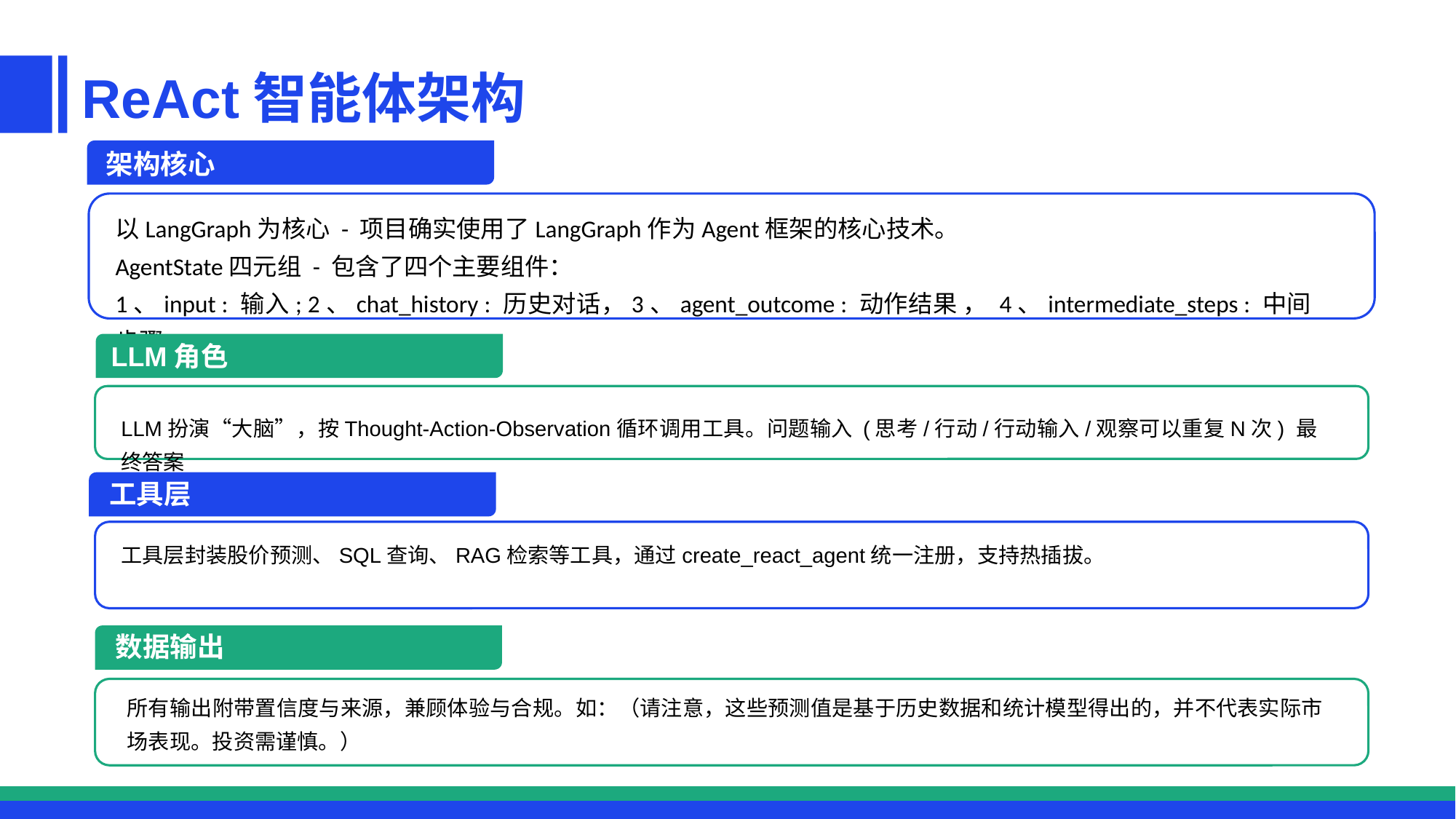

ReAct智能体架构

架构核心

以LangGraph为核心 - 项目确实使用了LangGraph作为Agent框架的核心技术。
AgentState四元组 - 包含了四个主要组件：
1、input : 输入; 2、chat_history : 历史对话，3、agent_outcome : 动作结果 ， 4、intermediate_steps : 中间步骤

LLM角色

LLM扮演“大脑”，按Thought-Action-Observation循环调用工具。问题输入 (思考/行动/行动输入/观察可以重复N次) 最终答案
工具层

工具层封装股价预测、SQL查询、RAG检索等工具，通过create_react_agent统一注册，支持热插拔。
数据输出

所有输出附带置信度与来源，兼顾体验与合规。如：（请注意，这些预测值是基于历史数据和统计模型得出的，并不代表实际市场表现。投资需谨慎。）